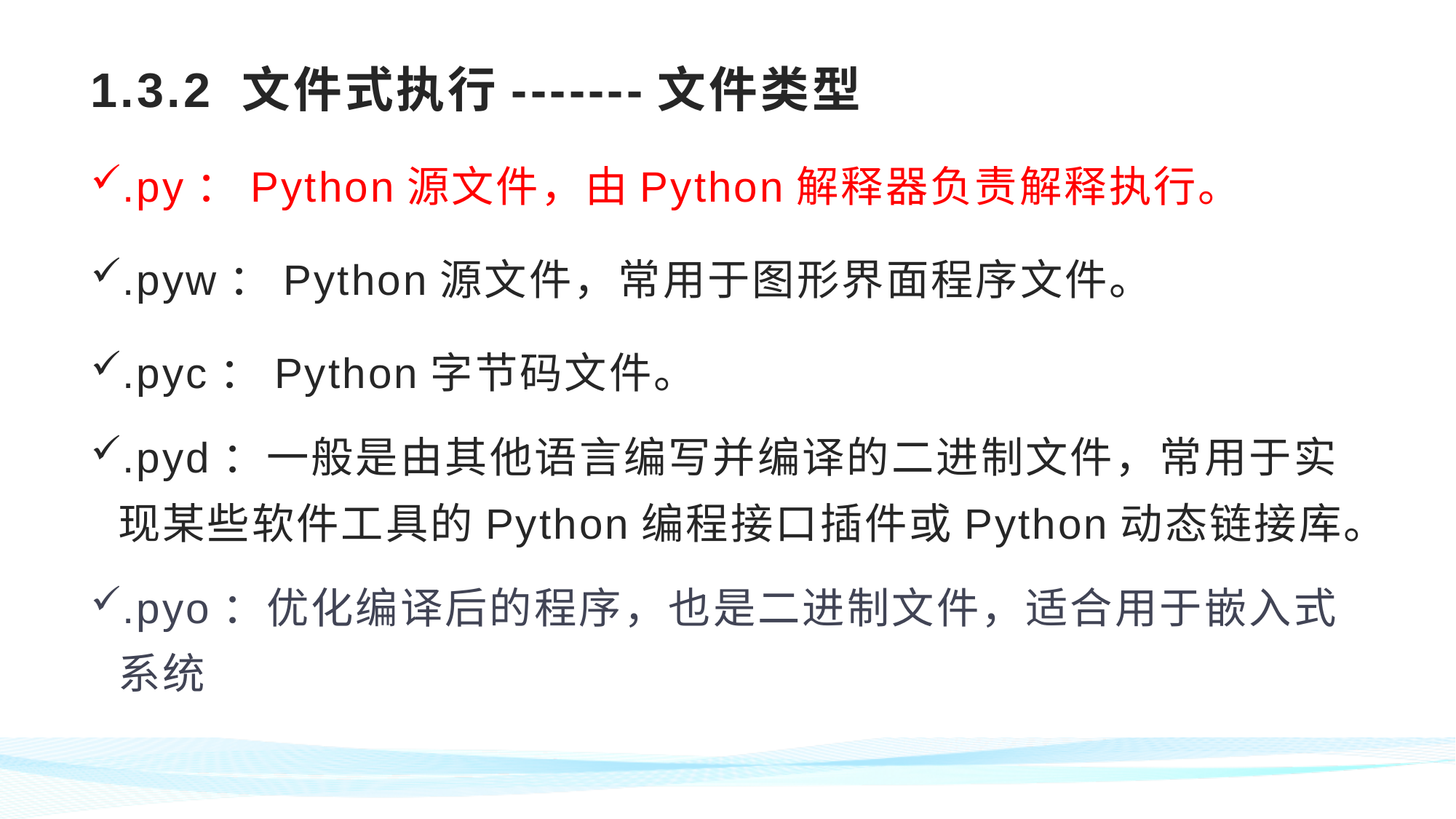

# 1.3.2 文件式执行-------文件类型
.py：Python源文件，由Python解释器负责解释执行。
.pyw：Python源文件，常用于图形界面程序文件。
.pyc：Python字节码文件。
.pyd：一般是由其他语言编写并编译的二进制文件，常用于实现某些软件工具的Python编程接口插件或Python动态链接库。
.pyo：优化编译后的程序，也是二进制文件，适合用于嵌入式系统